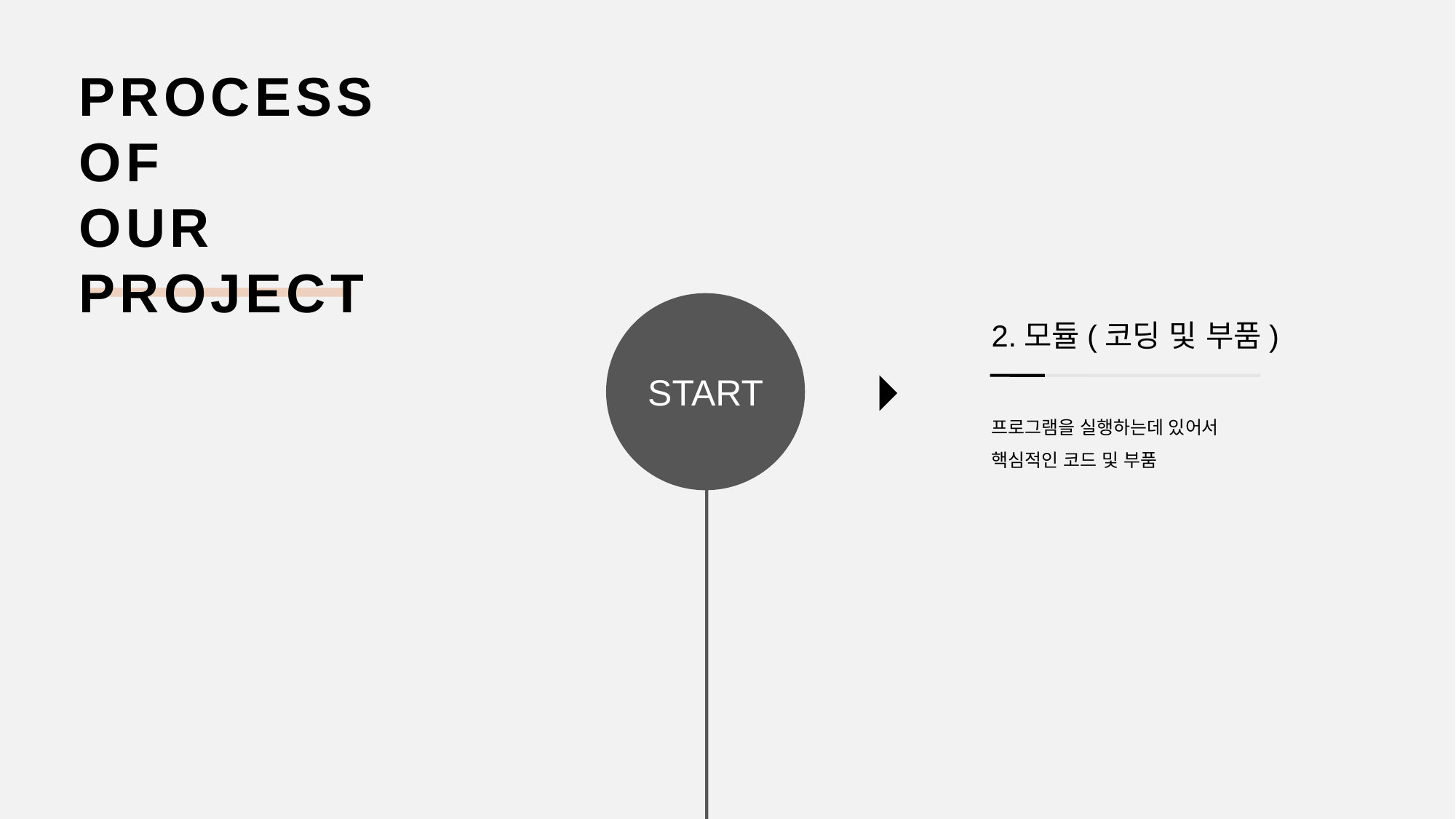

PROCESS
OF
OUR
PROJECT

START

2.모듈(코딩 및 부품)
프로그램을 실행하는데 있어서 핵심적인 코드 및 부품